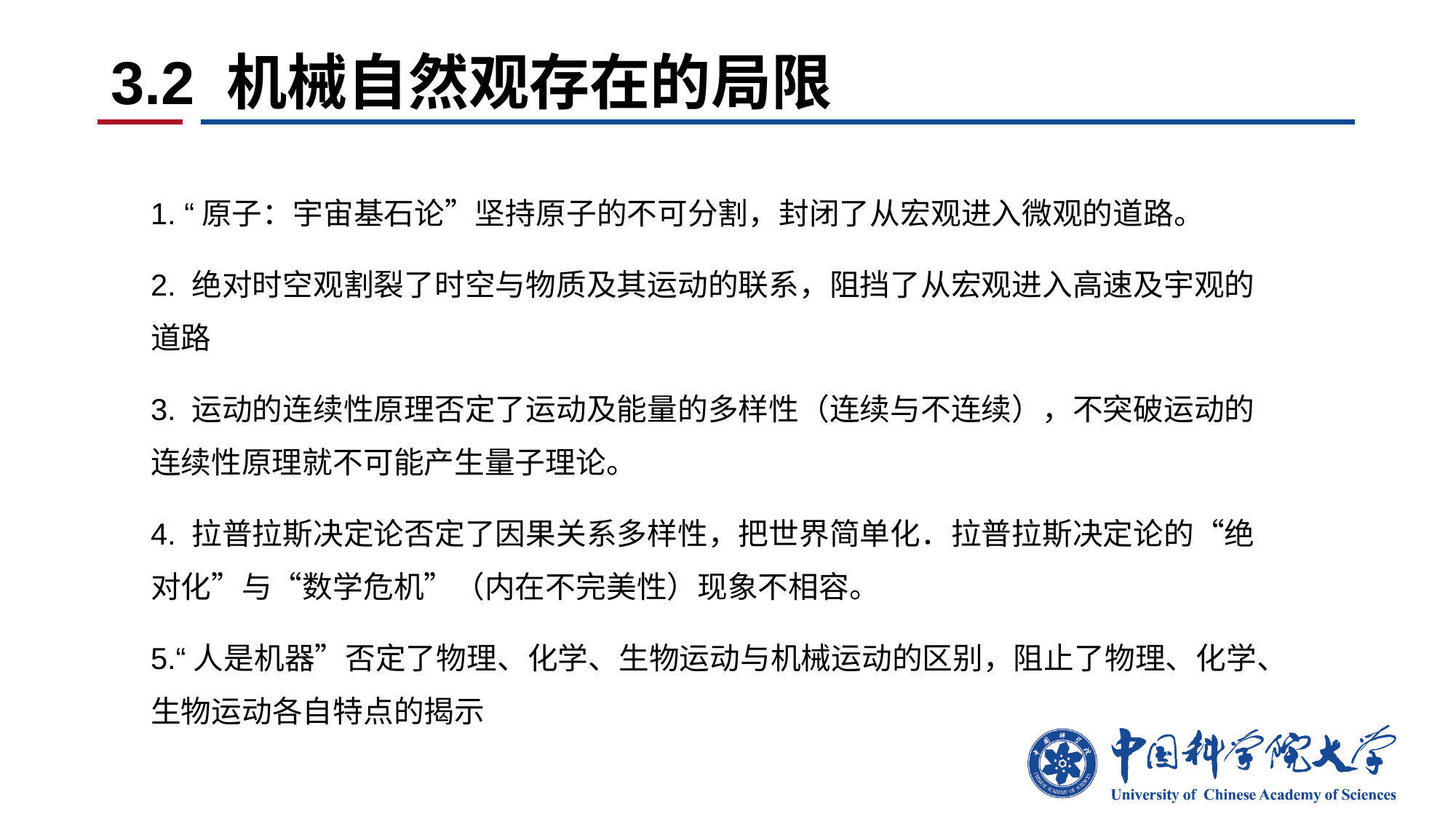

# 3.2 机械自然观存在的局限
1. “原子：宇宙基石论”坚持原子的不可分割，封闭了从宏观进入微观的道路。
2. 绝对时空观割裂了时空与物质及其运动的联系，阻挡了从宏观进入高速及宇观的道路
3. 运动的连续性原理否定了运动及能量的多样性（连续与不连续），不突破运动的连续性原理就不可能产生量子理论。
4. 拉普拉斯决定论否定了因果关系多样性，把世界简单化．拉普拉斯决定论的“绝对化”与“数学危机”（内在不完美性）现象不相容。
5.“人是机器”否定了物理、化学、生物运动与机械运动的区别，阻止了物理、化学、生物运动各自特点的揭示